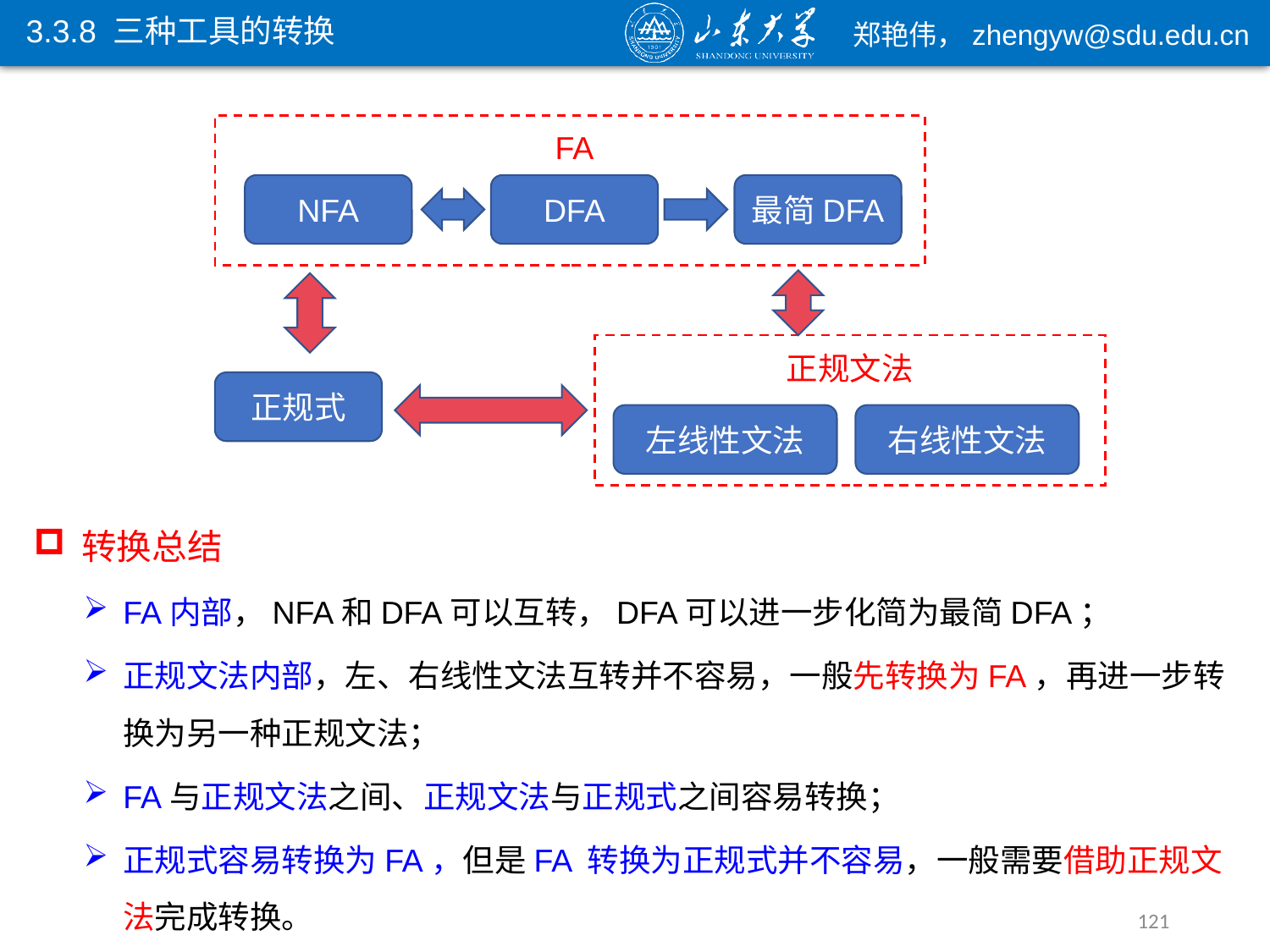

3.3.8 三种工具的转换

FA
NFA
DFA
最简DFA

正规文法
左线性文法
右线性文法
正规式

转换总结
FA内部，NFA和DFA可以互转，DFA可以进一步化简为最简DFA；
正规文法内部，左、右线性文法互转并不容易，一般先转换为FA，再进一步转换为另一种正规文法；
FA与正规文法之间、正规文法与正规式之间容易转换；
正规式容易转换为FA，但是FA 转换为正规式并不容易，一般需要借助正规文法完成转换。
121